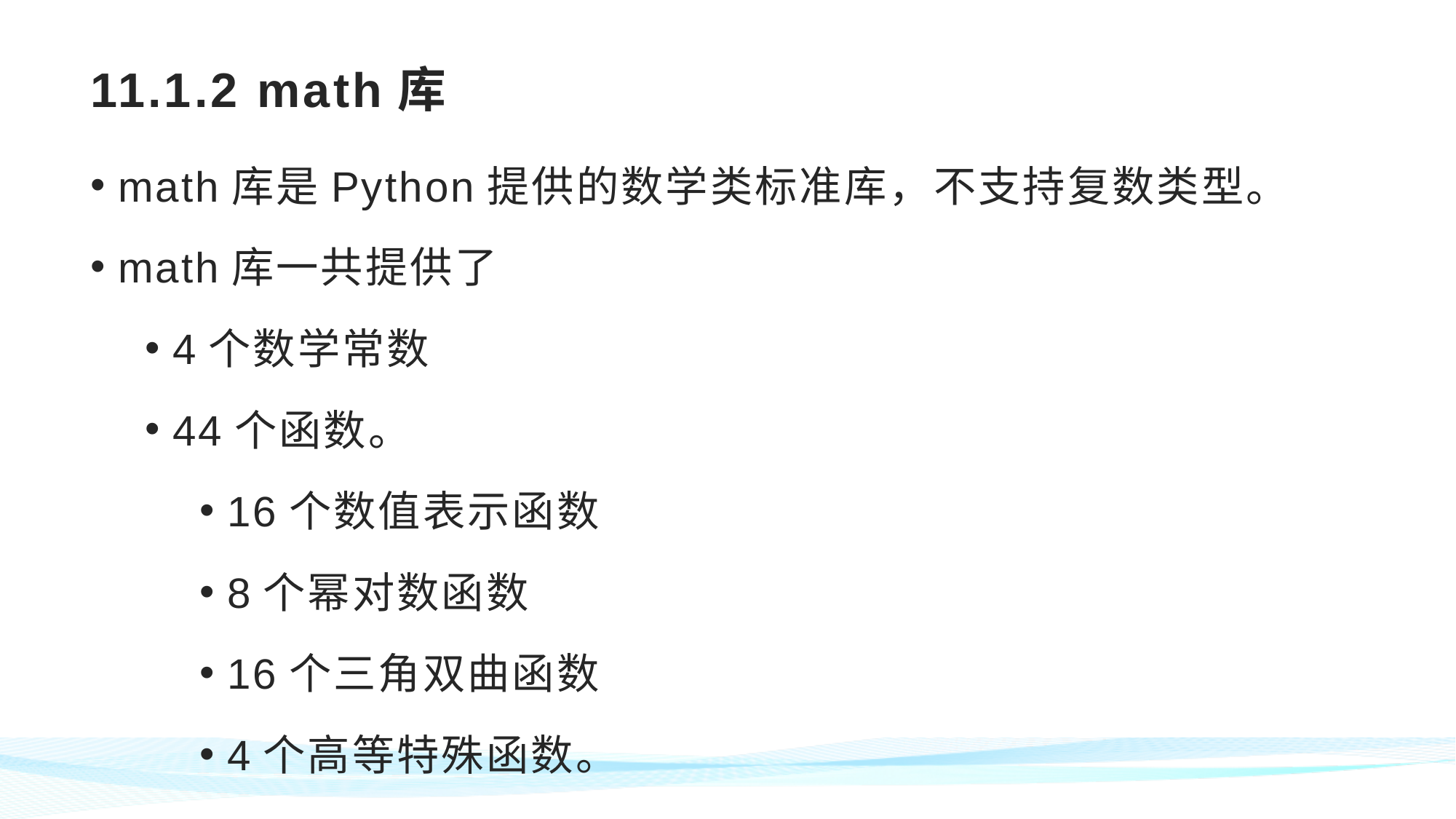

# 11.1.2 math库
math库是Python提供的数学类标准库，不支持复数类型。
math库一共提供了
4个数学常数
44个函数。
16个数值表示函数
8个幂对数函数
16个三角双曲函数
4个高等特殊函数。